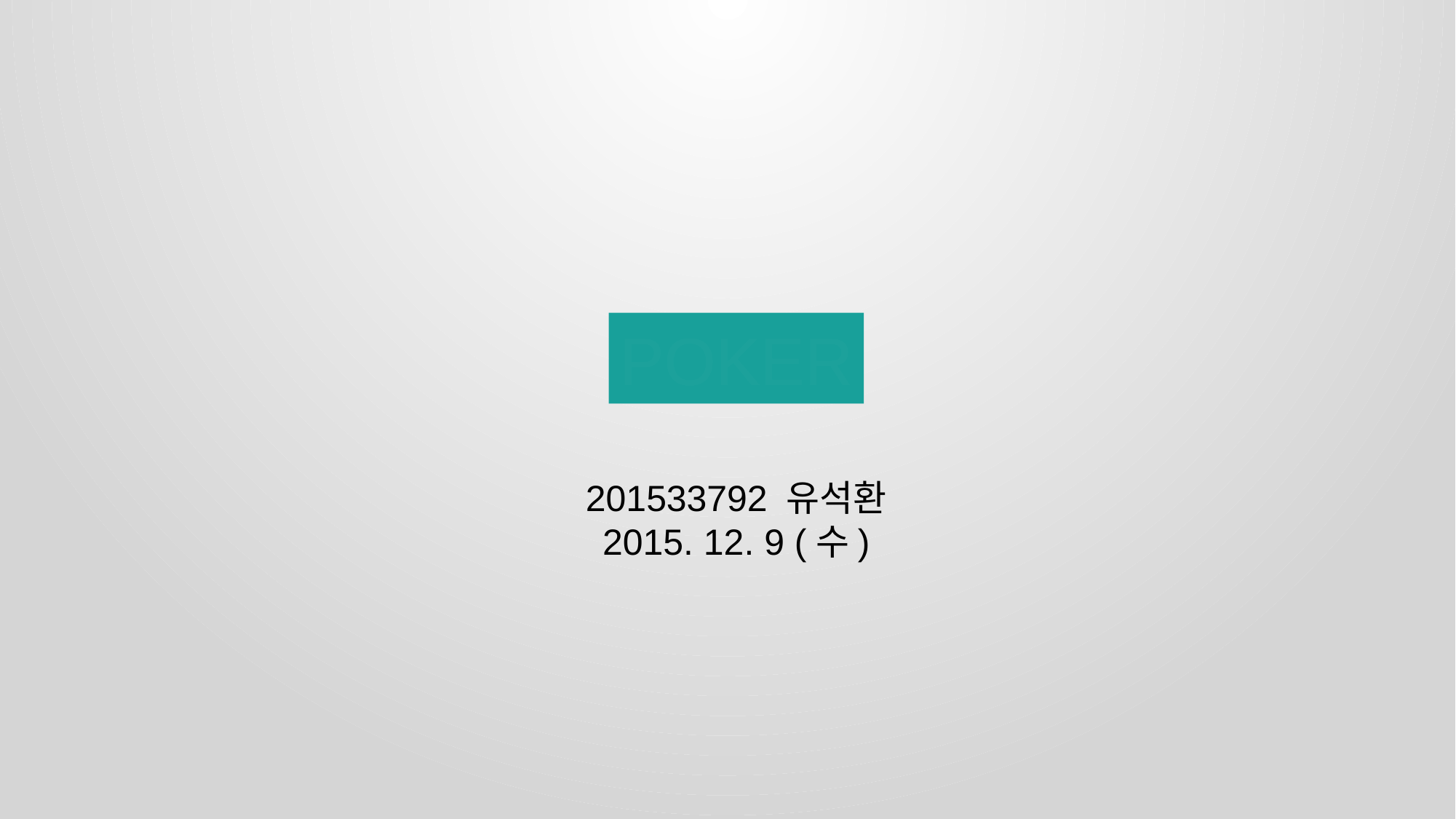

POKER
201533792 유석환
2015. 12. 9 (수)